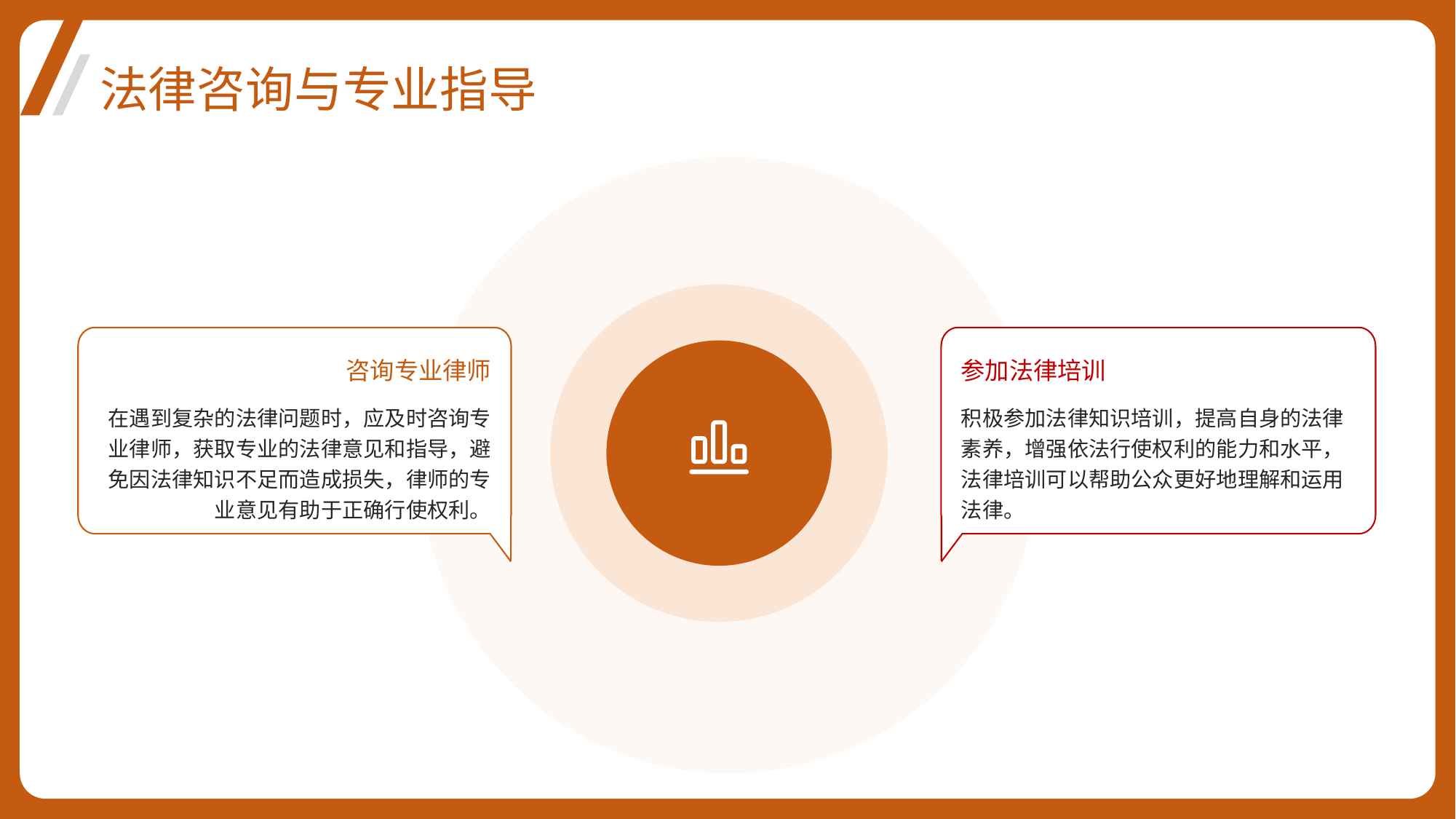

法律咨询与专业指导

咨询专业律师
参加法律培训
在遇到复杂的法律问题时，应及时咨询专业律师，获取专业的法律意见和指导，避免因法律知识不足而造成损失，律师的专业意见有助于正确行使权利。
积极参加法律知识培训，提高自身的法律素养，增强依法行使权利的能力和水平，法律培训可以帮助公众更好地理解和运用法律。